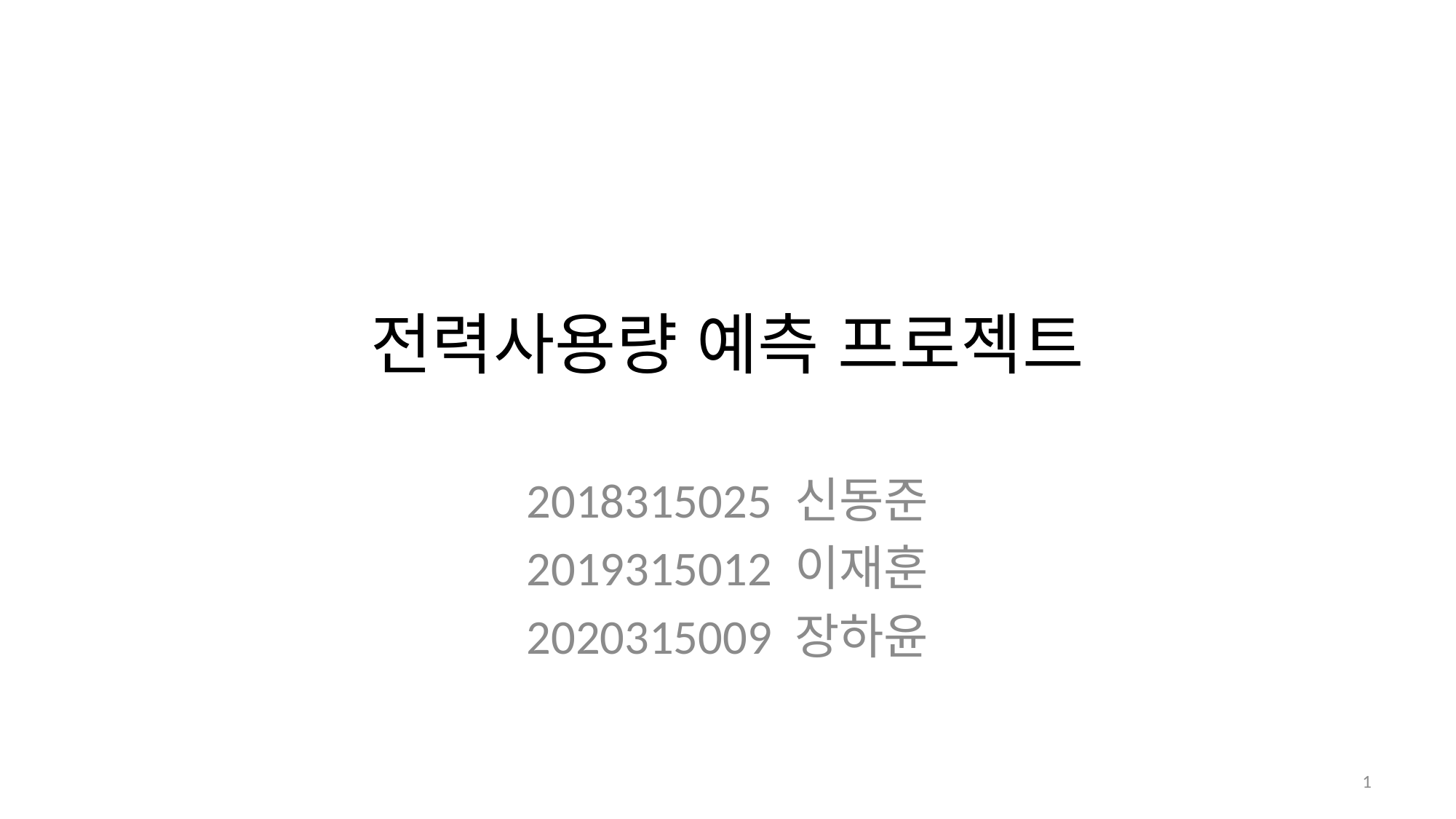

# 전력사용량 예측 프로젝트
2018315025 신동준
2019315012 이재훈
2020315009 장하윤
1